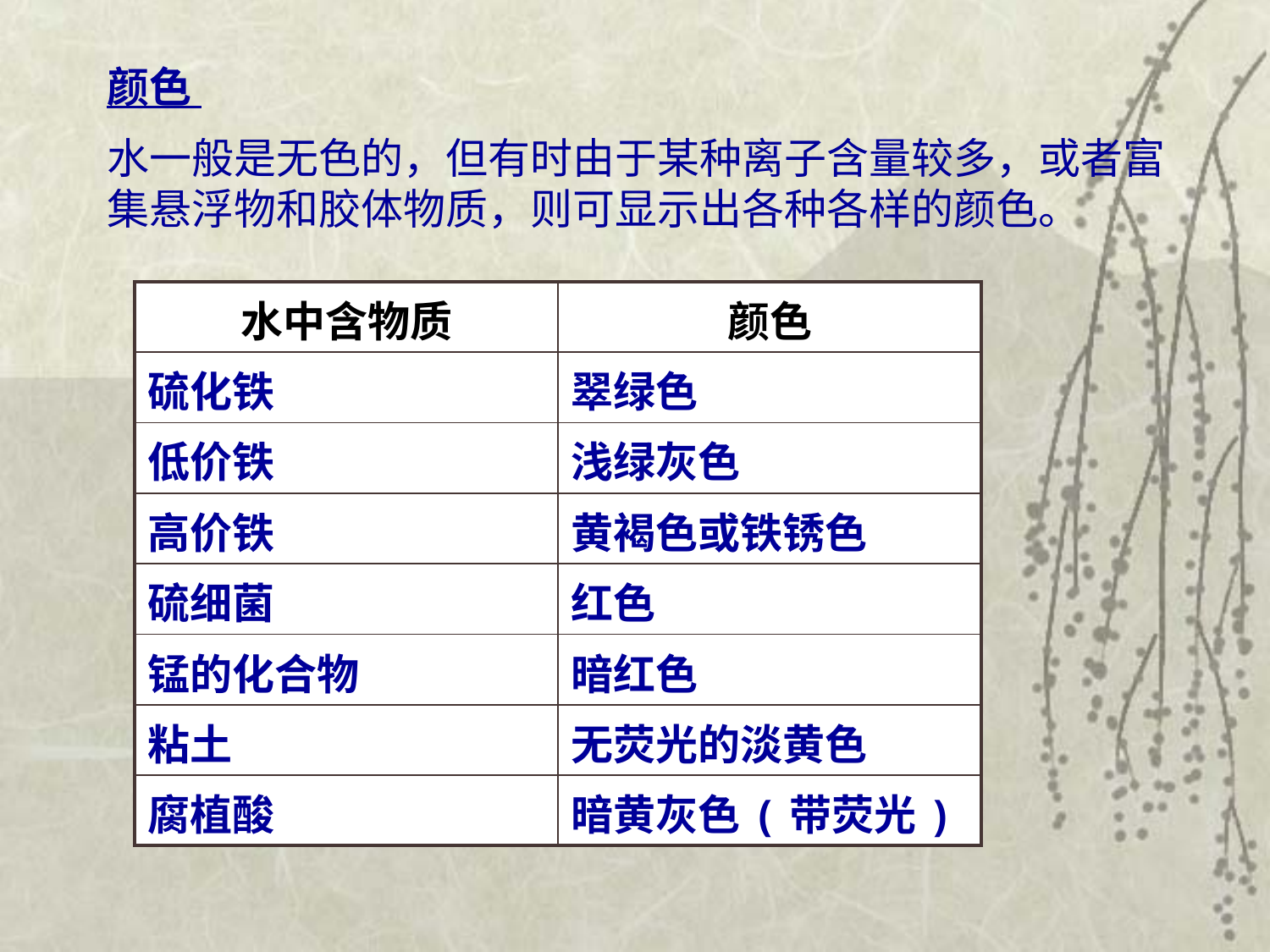

颜色
水一般是无色的，但有时由于某种离子含量较多，或者富集悬浮物和胶体物质，则可显示出各种各样的颜色。
| 水中含物质 | 颜色 |
| --- | --- |
| 硫化铁 | 翠绿色 |
| 低价铁 | 浅绿灰色 |
| 高价铁 | 黄褐色或铁锈色 |
| 硫细菌 | 红色 |
| 锰的化合物 | 暗红色 |
| 粘土 | 无荧光的淡黄色 |
| 腐植酸 | 暗黄灰色(带荧光) |